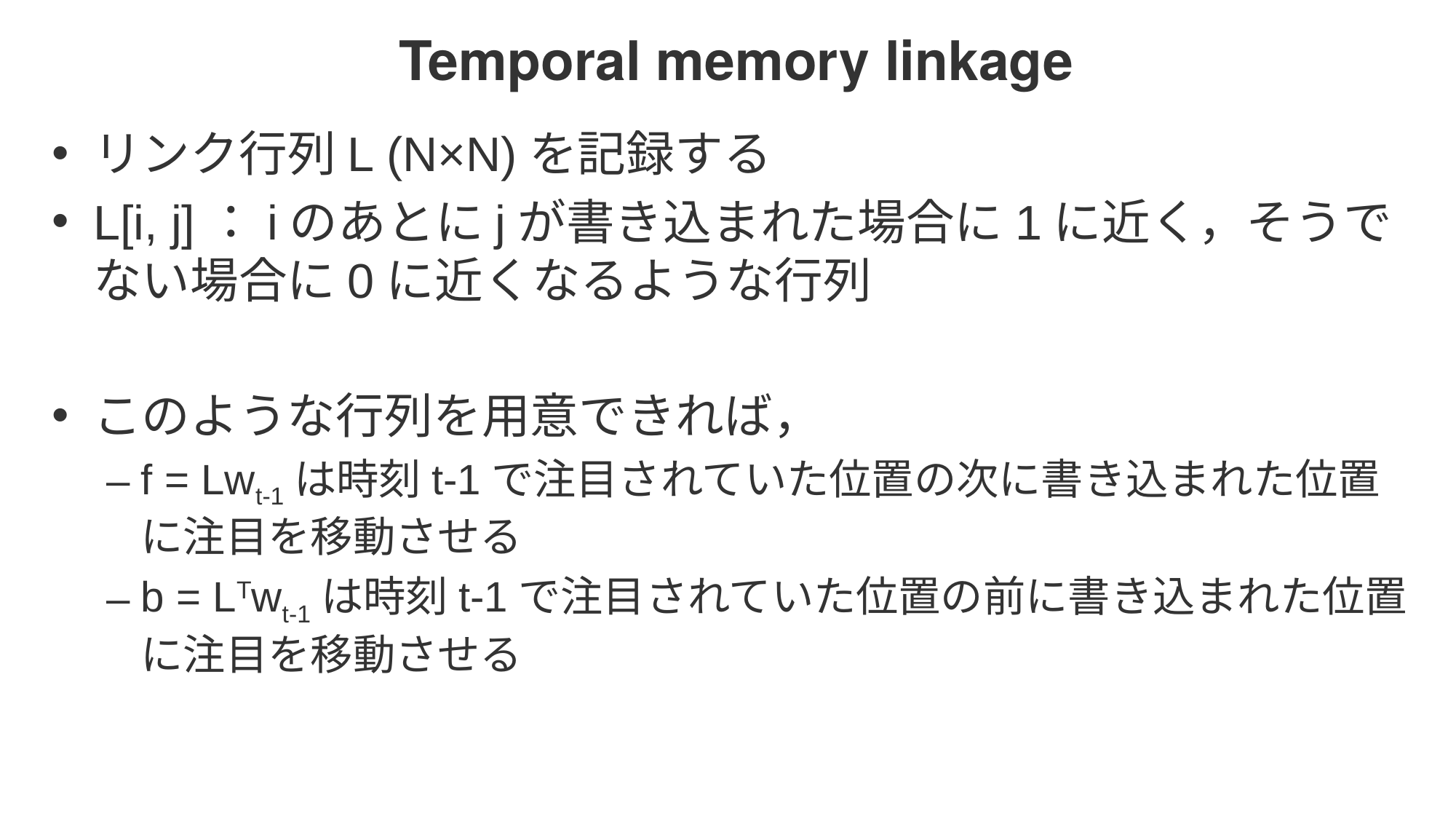

# Temporal memory linkage
リンク行列L (N×N)を記録する
L[i, j]：iのあとにjが書き込まれた場合に1に近く，そうでない場合に0に近くなるような行列

このような行列を用意できれば，
f = Lwt-1は時刻t-1で注目されていた位置の次に書き込まれた位置に注目を移動させる
b = LTwt-1は時刻t-1で注目されていた位置の前に書き込まれた位置に注目を移動させる